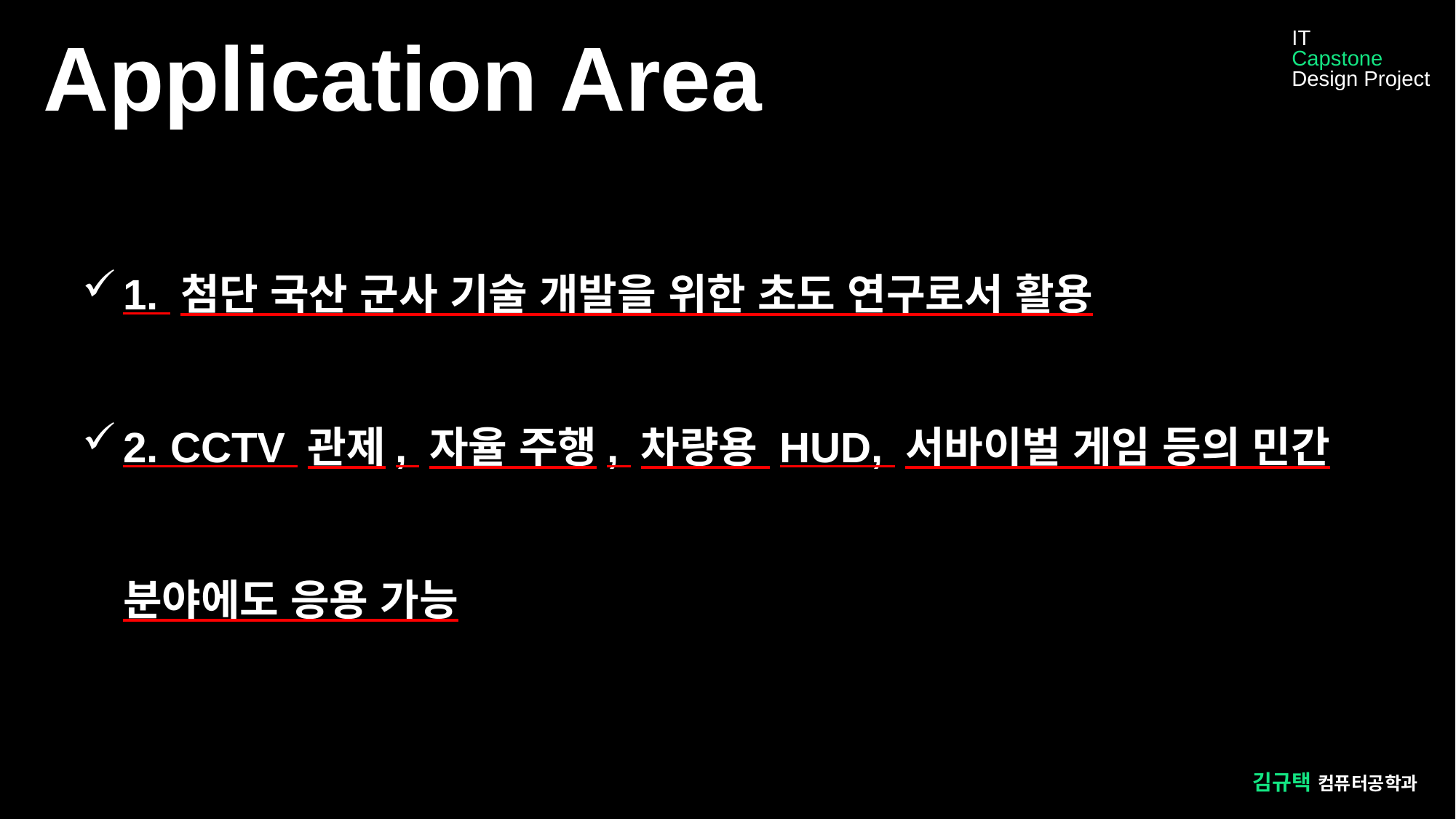

IT
Capstone
Design Project
Application Area
1. 첨단 국산 군사 기술 개발을 위한 초도 연구로서 활용
2. CCTV 관제, 자율 주행, 차량용 HUD, 서바이벌 게임 등의 민간 분야에도 응용 가능
김규택 컴퓨터공학과